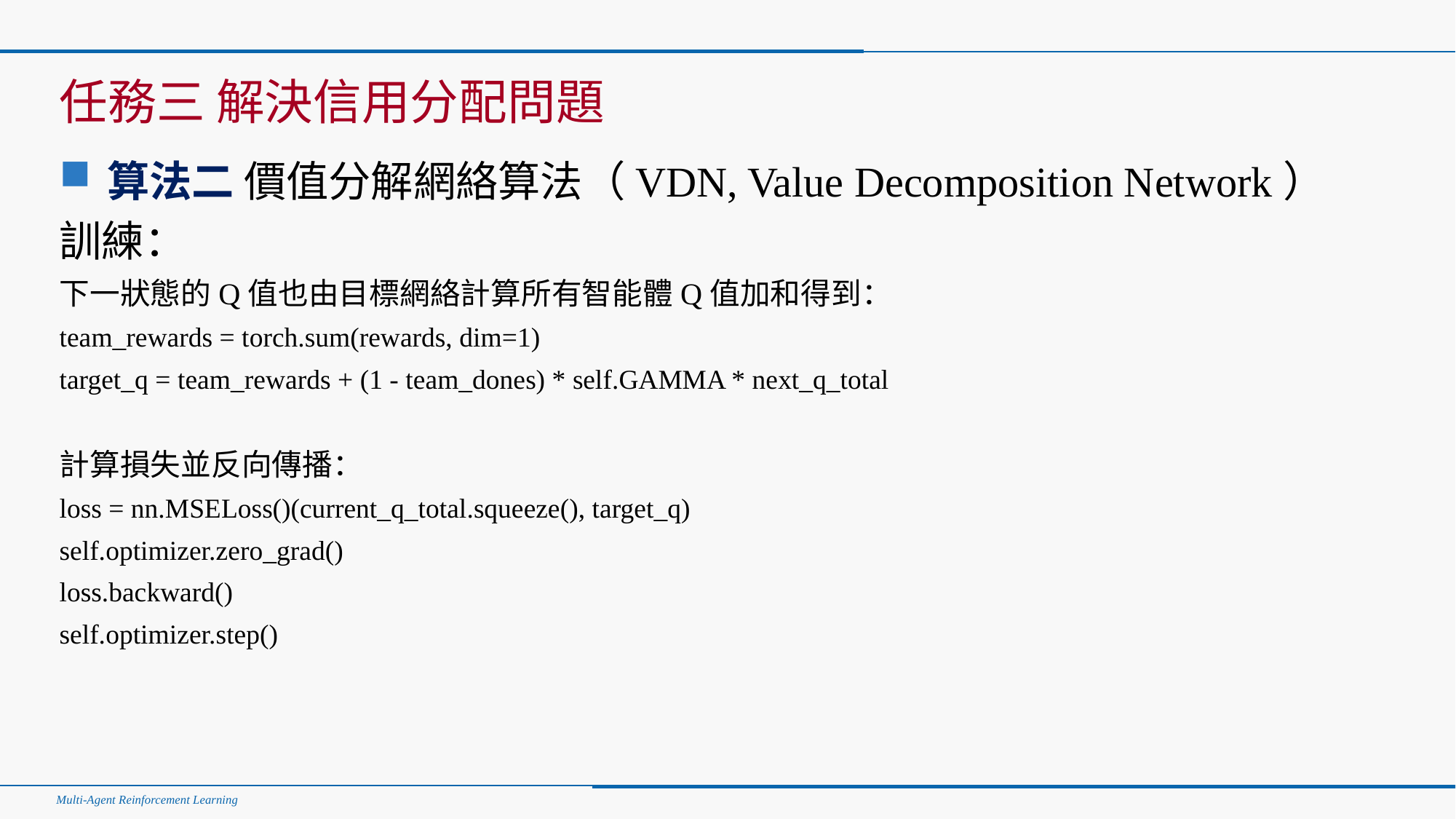

#
任務三 解決信用分配問題
算法二 價值分解網絡算法（VDN, Value Decomposition Network）
訓練：
下一狀態的Q值也由目標網絡計算所有智能體Q值加和得到：
team_rewards = torch.sum(rewards, dim=1)
target_q = team_rewards + (1 - team_dones) * self.GAMMA * next_q_total

計算損失並反向傳播：
loss = nn.MSELoss()(current_q_total.squeeze(), target_q)
self.optimizer.zero_grad()
loss.backward()
self.optimizer.step()
54